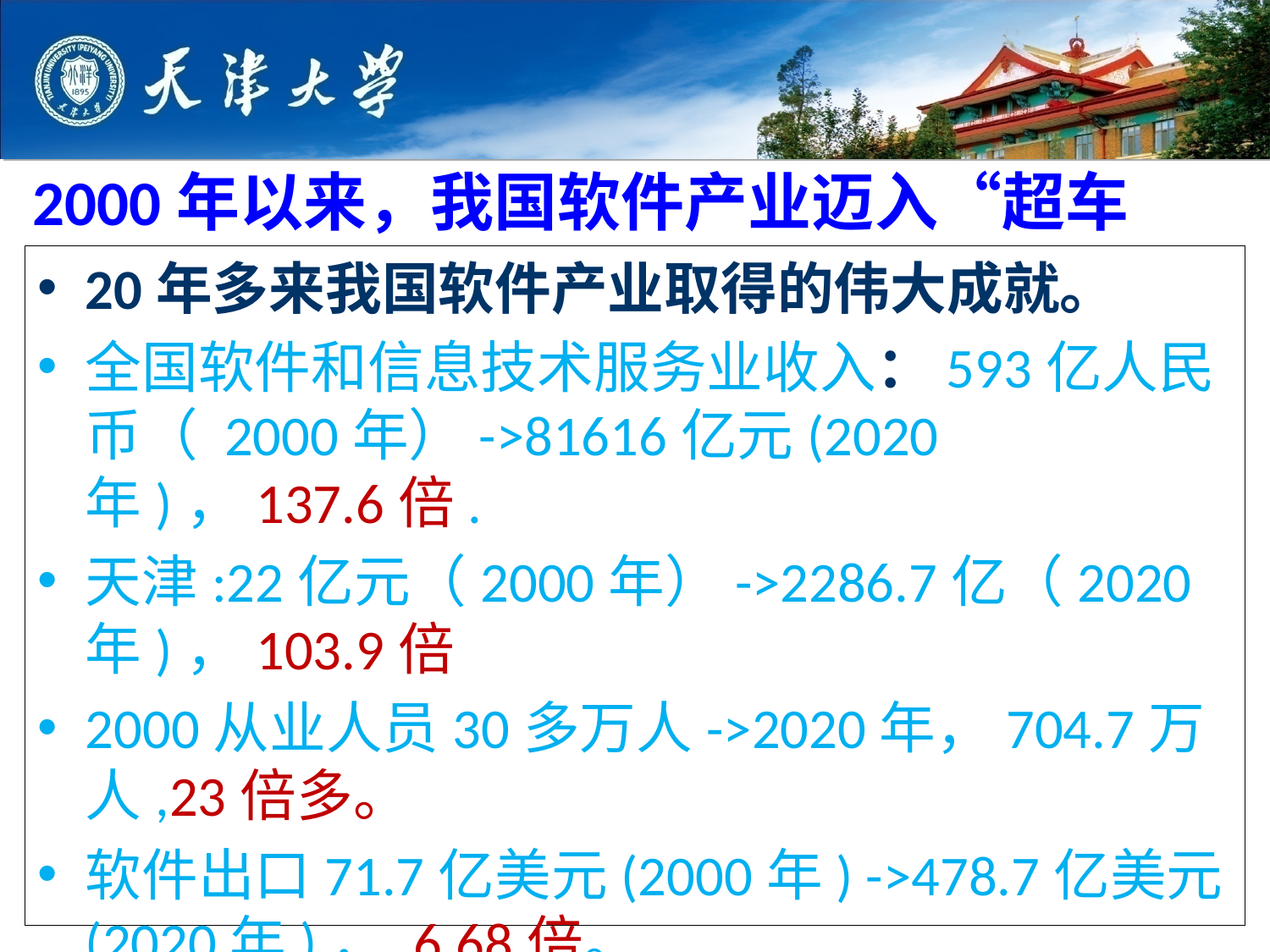

# 2000年以来，我国软件产业迈入“超车道”
20年多来我国软件产业取得的伟大成就。
全国软件和信息技术服务业收入：593亿人民币（ 2000年）->81616亿元(2020年)，137.6倍.
天津:22亿元（2000年）->2286.7亿（2020年)，103.9倍
2000从业人员30多万人->2020年，704.7万人,23倍多。
软件出口71.7亿美元(2000年) ->478.7亿美元(2020年)， 6.68倍。